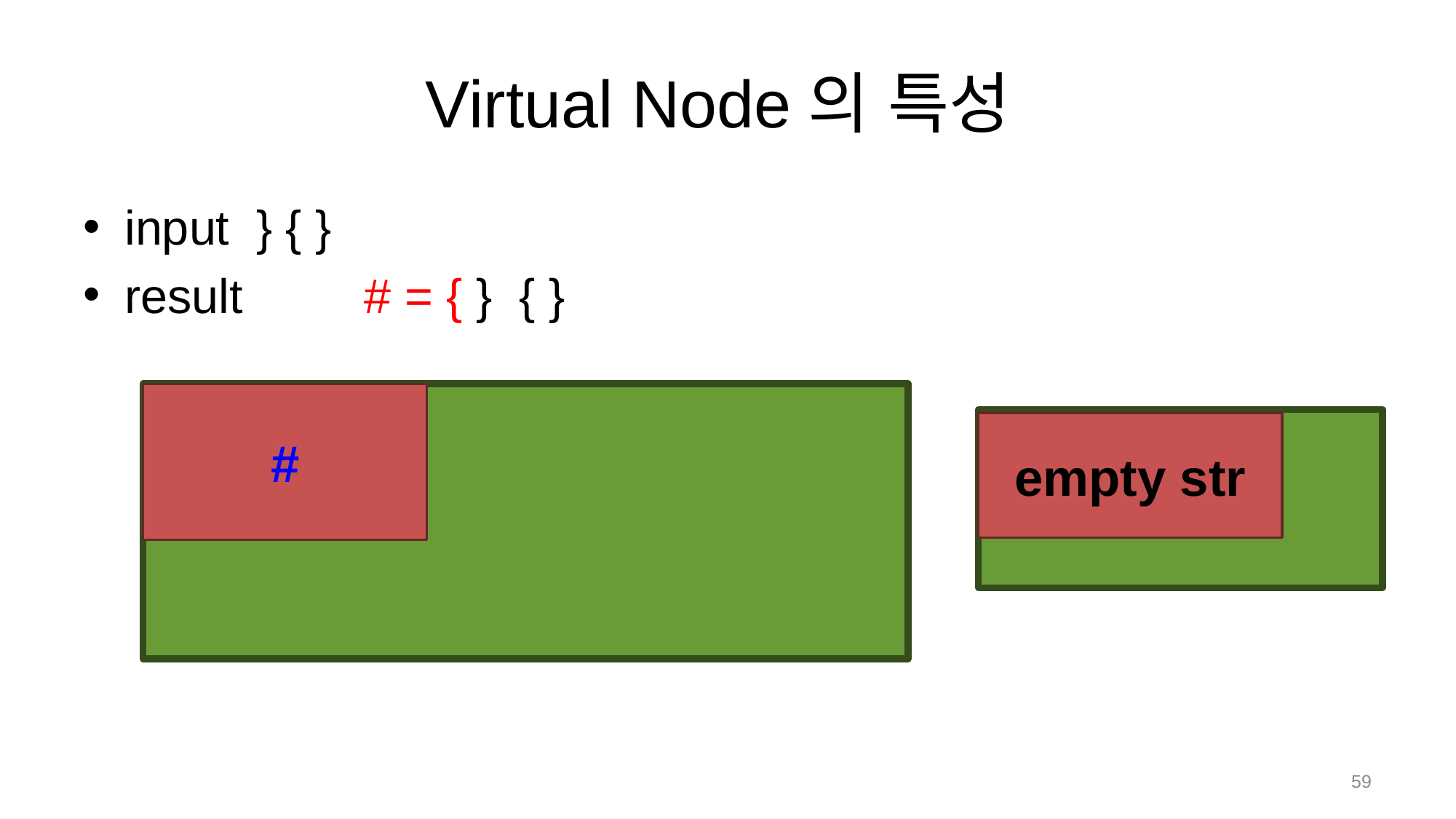

# Virtual Node의 특성
input  } { }
result         # = { }  { }

#

empty str
59